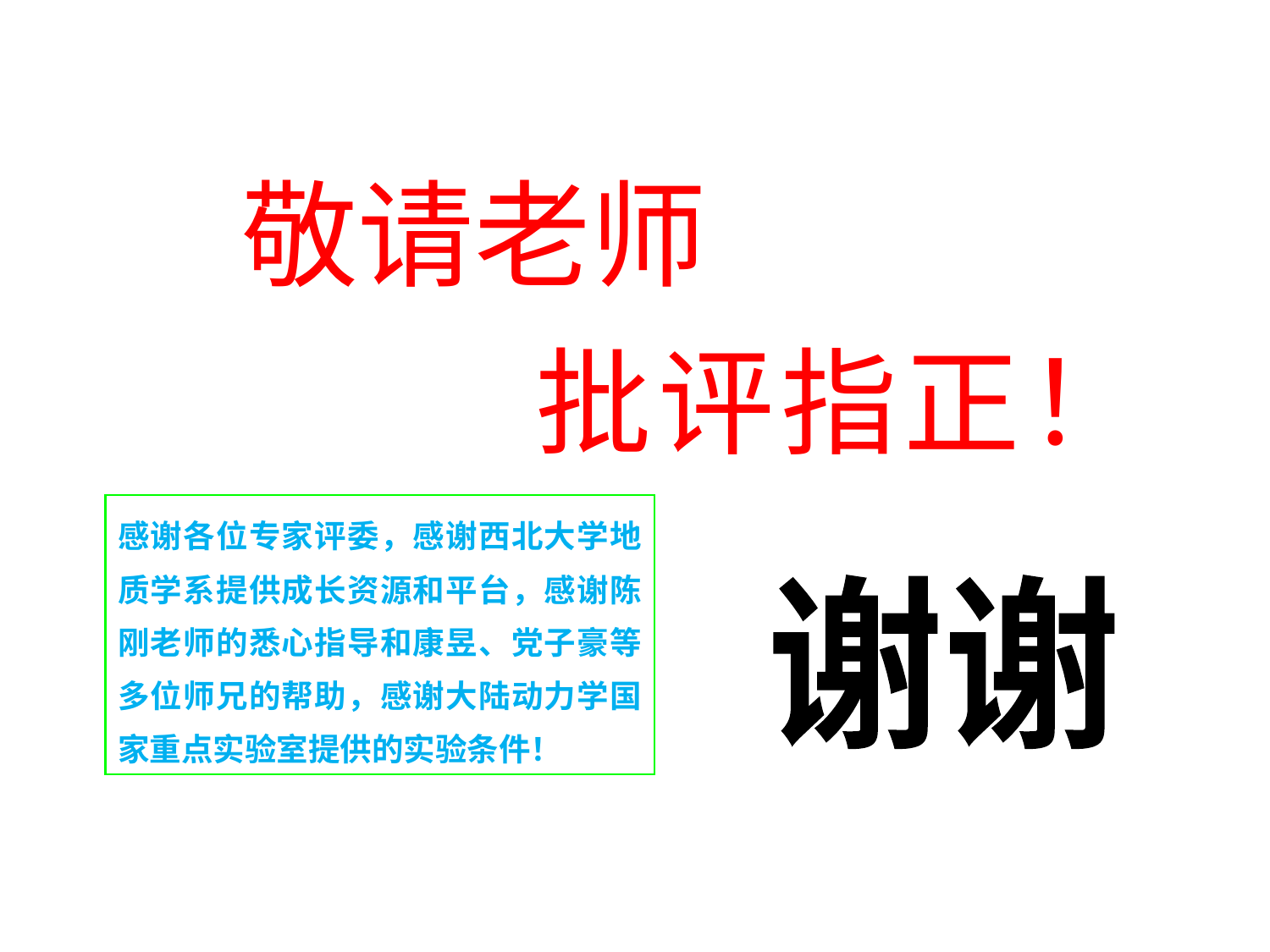

敬请老师
        批评指正！
感谢各位专家评委，感谢西北大学地质学系提供成长资源和平台，感谢陈刚老师的悉心指导和康昱、党子豪等多位师兄的帮助，感谢大陆动力学国家重点实验室提供的实验条件！
谢谢